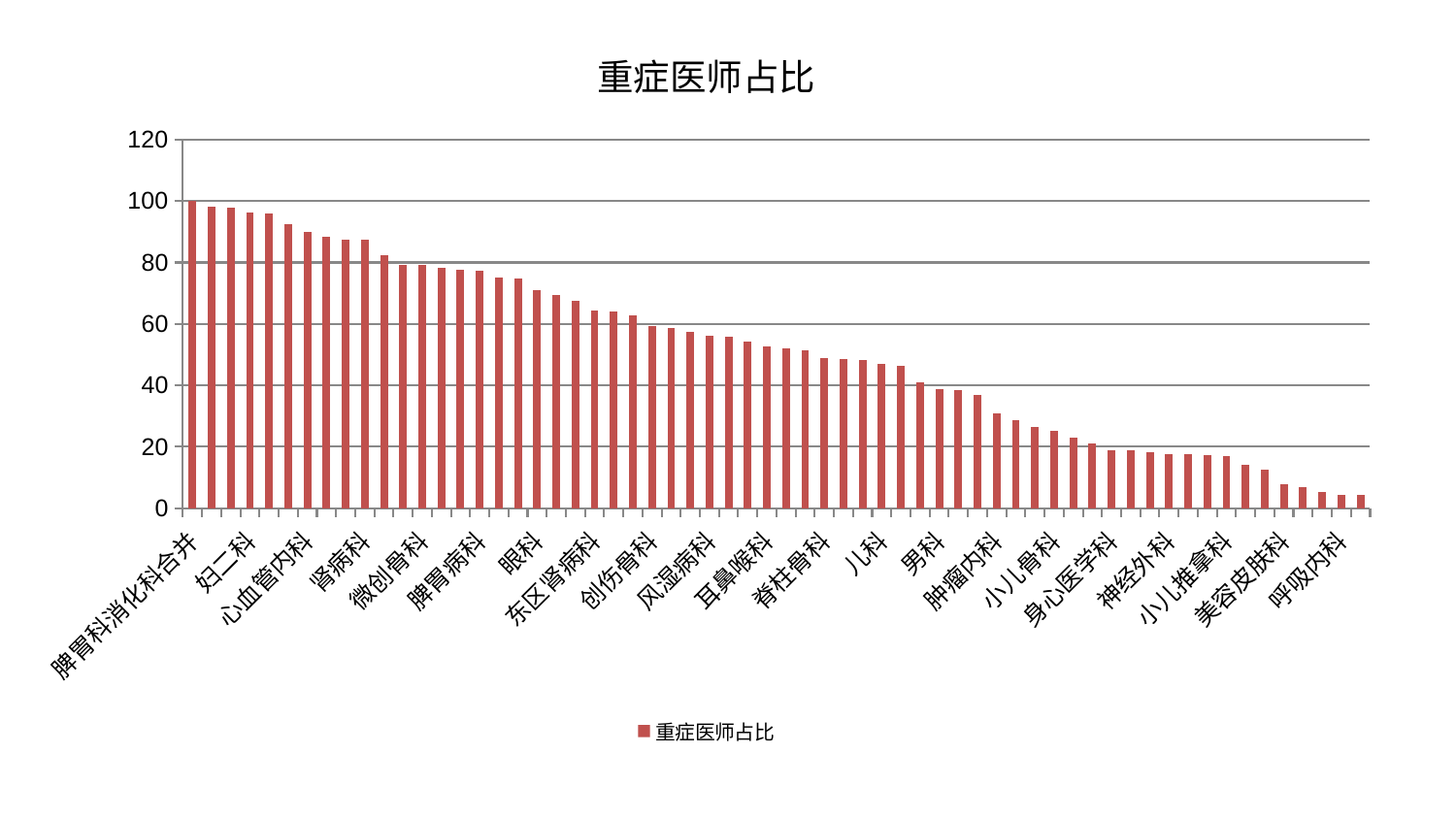

### Chart: 重症医师占比

| Category | 重症医师占比 |
|---|---|
| 脾胃科消化科合并 | 100.0 |
| 产科 | 98.31602190580782 |
| 中医外治中心 | 97.9909665138255 |
| 妇二科 | 96.13422670904308 |
| 肝病科 | 96.04008549345006 |
| 口腔科 | 92.63350830955301 |
| 心血管内科 | 89.9986190734902 |
| 心病三科 | 88.52116955108951 |
| 综合内科 | 87.53048991399113 |
| 肾病科 | 87.43447568977349 |
| 治未病中心 | 82.42551181934232 |
| 推拿科 | 79.31153445277562 |
| 微创骨科 | 79.13727439466946 |
| 血液科 | 78.13141430108685 |
| 泌尿外科 | 77.80272922984446 |
| 脾胃病科 | 77.38675138242888 |
| 神经内科 | 75.1318701978914 |
| 老年医学科 | 74.81289520217747 |
| 眼科 | 70.93590134919772 |
| 妇科 | 69.39617520990966 |
| 中医经典科 | 67.45423172891302 |
| 东区肾病科 | 64.37100063743148 |
| 运动损伤骨科 | 63.97222984447532 |
| 心病一科 | 62.8671101493652 |
| 创伤骨科 | 59.19881435227682 |
| 脑病二科 | 58.82444751938273 |
| 医院 | 57.29675187574097 |
| 风湿病科 | 56.27794866957134 |
| 肛肠科 | 55.98614288642981 |
| 关节骨科 | 54.220591297404205 |
| 耳鼻喉科 | 52.770509491970344 |
| 肝胆外科 | 52.17129608568657 |
| 周围血管科 | 51.40242977467621 |
| 脊柱骨科 | 49.060187815457596 |
| 针灸科 | 48.64285100733292 |
| 重症医学科 | 48.164852475951825 |
| 儿科 | 47.148226994175566 |
| 皮肤科 | 46.29117397594629 |
| 乳腺甲状腺外科 | 40.893332502650686 |
| 男科 | 38.86110004537135 |
| 脑病三科 | 38.394415935548516 |
| 胸外科 | 36.83470540706595 |
| 肿瘤内科 | 30.754216277927856 |
| 脑病一科 | 28.73746284827056 |
| 显微骨科 | 26.32743750790768 |
| 小儿骨科 | 25.243150644285087 |
| 西区重症医学科 | 23.057678249788776 |
| 东区重症医学科 | 21.020260176612748 |
| 身心医学科 | 18.844244385232923 |
| 心病四科 | 18.76090579384381 |
| 普通外科 | 18.18825771653877 |
| 神经外科 | 17.675823652303528 |
| 骨科 | 17.583487991037277 |
| 心病二科 | 17.362766643971092 |
| 小儿推拿科 | 17.060040088518015 |
| 康复科 | 14.034314427422476 |
| 肾脏内科 | 12.441126592336316 |
| 美容皮肤科 | 7.779966383301528 |
| 妇科妇二科合并 | 6.781726644784094 |
| 内分泌科 | 5.371255347960425 |
| 呼吸内科 | 4.290923796976269 |
| 消化内科 | 4.28976583222328 |
109